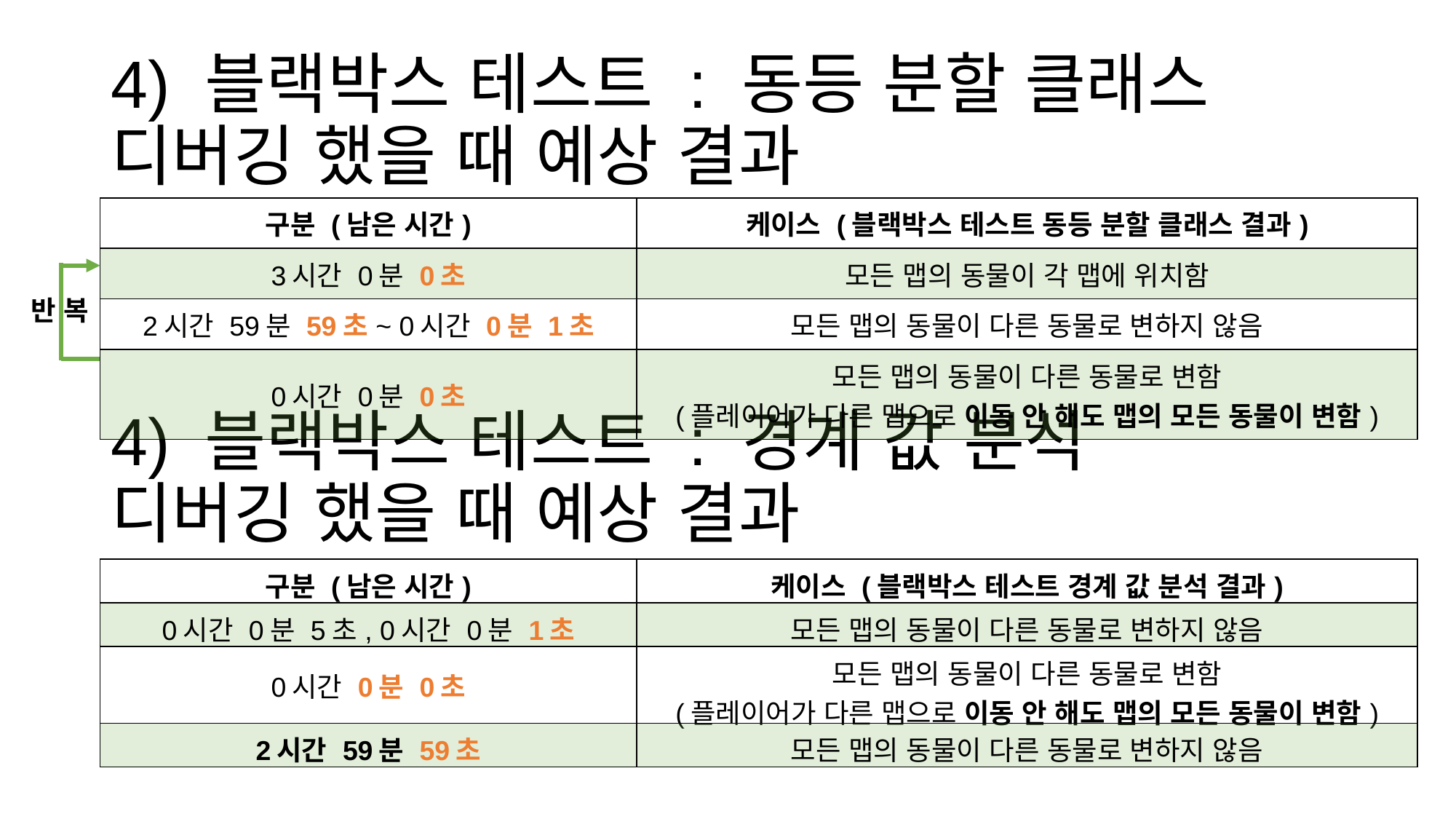

# 4) 블랙박스 테스트 : 동등 분할 클래스 디버깅 했을 때 예상 결과
| 구분 (남은 시간) | 케이스 (블랙박스 테스트 동등 분할 클래스 결과) |
| --- | --- |
| 3시간 0분 0초 | 모든 맵의 동물이 각 맵에 위치함 |
| 2시간 59분 59초~ 0시간 0분 1초 | 모든 맵의 동물이 다른 동물로 변하지 않음 |
| 0시간 0분 0초 | 모든 맵의 동물이 다른 동물로 변함 (플레이어가 다른 맵으로 이동 안 해도 맵의 모든 동물이 변함) |
반 복
4) 블랙박스 테스트 : 경계 값 분석
디버깅 했을 때 예상 결과
| 구분 (남은 시간) | 케이스 (블랙박스 테스트 경계 값 분석 결과) |
| --- | --- |
| 0시간 0분 5초, 0시간 0분 1초 | 모든 맵의 동물이 다른 동물로 변하지 않음 |
| 0시간 0분 0초 | 모든 맵의 동물이 다른 동물로 변함 (플레이어가 다른 맵으로 이동 안 해도 맵의 모든 동물이 변함) |
| 2시간 59분 59초 | 모든 맵의 동물이 다른 동물로 변하지 않음 |